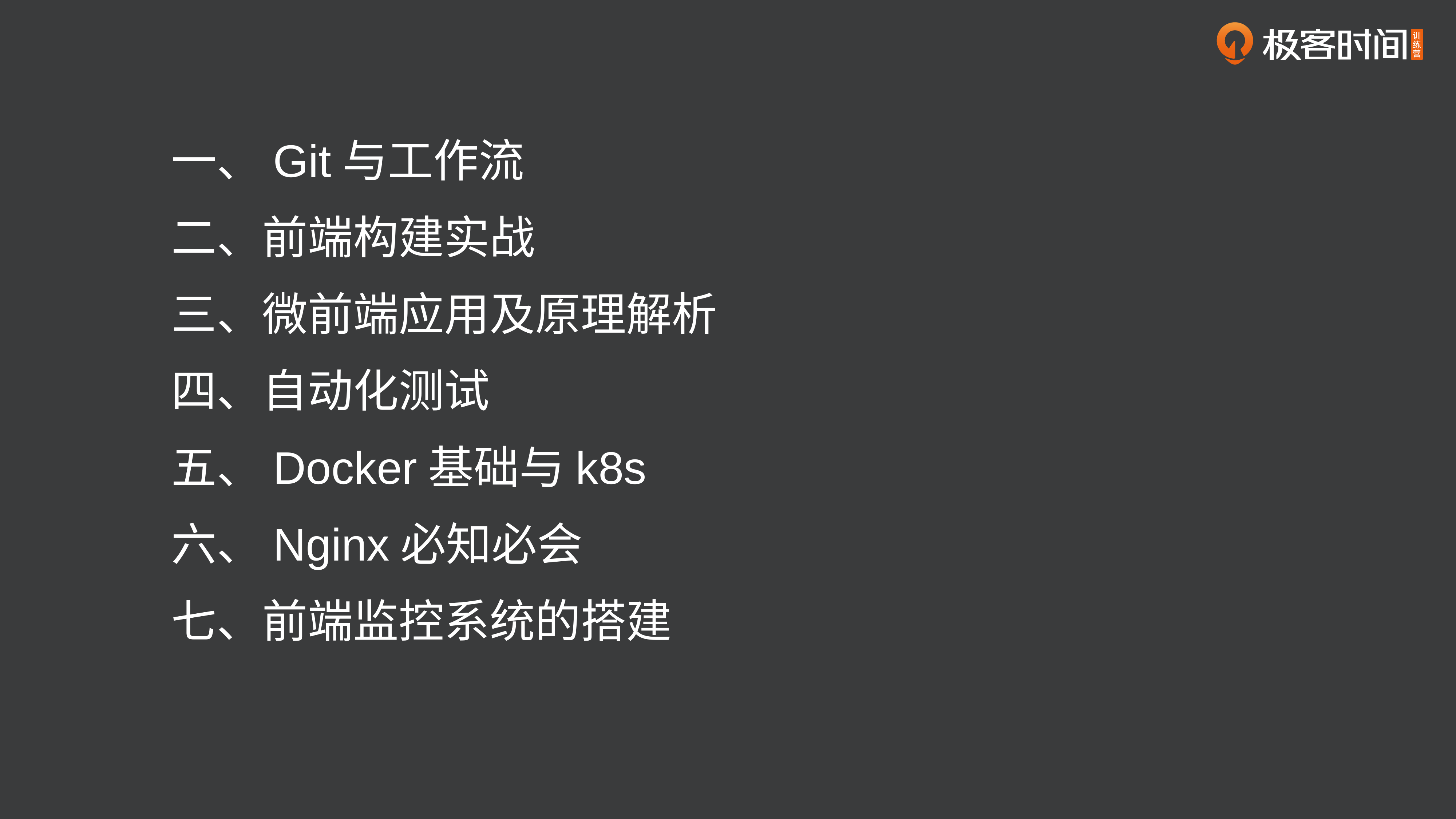

一、Git与工作流
二、前端构建实战
三、微前端应用及原理解析
四、自动化测试
五、Docker基础与k8s
六、Nginx必知必会
七、前端监控系统的搭建